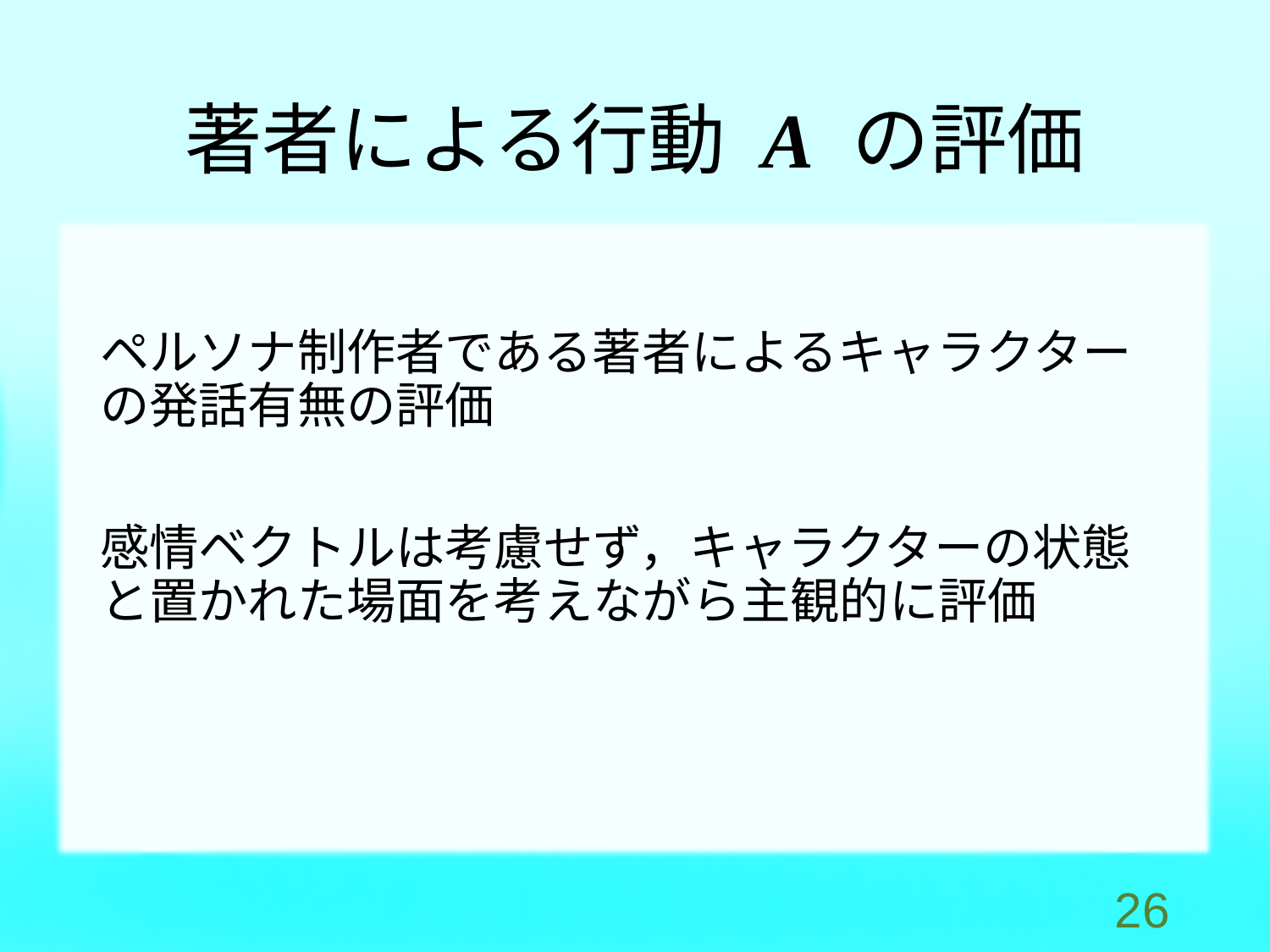

# 著者による行動 A の評価
ペルソナ制作者である著者によるキャラクターの発話有無の評価

感情ベクトルは考慮せず，キャラクターの状態と置かれた場面を考えながら主観的に評価
26